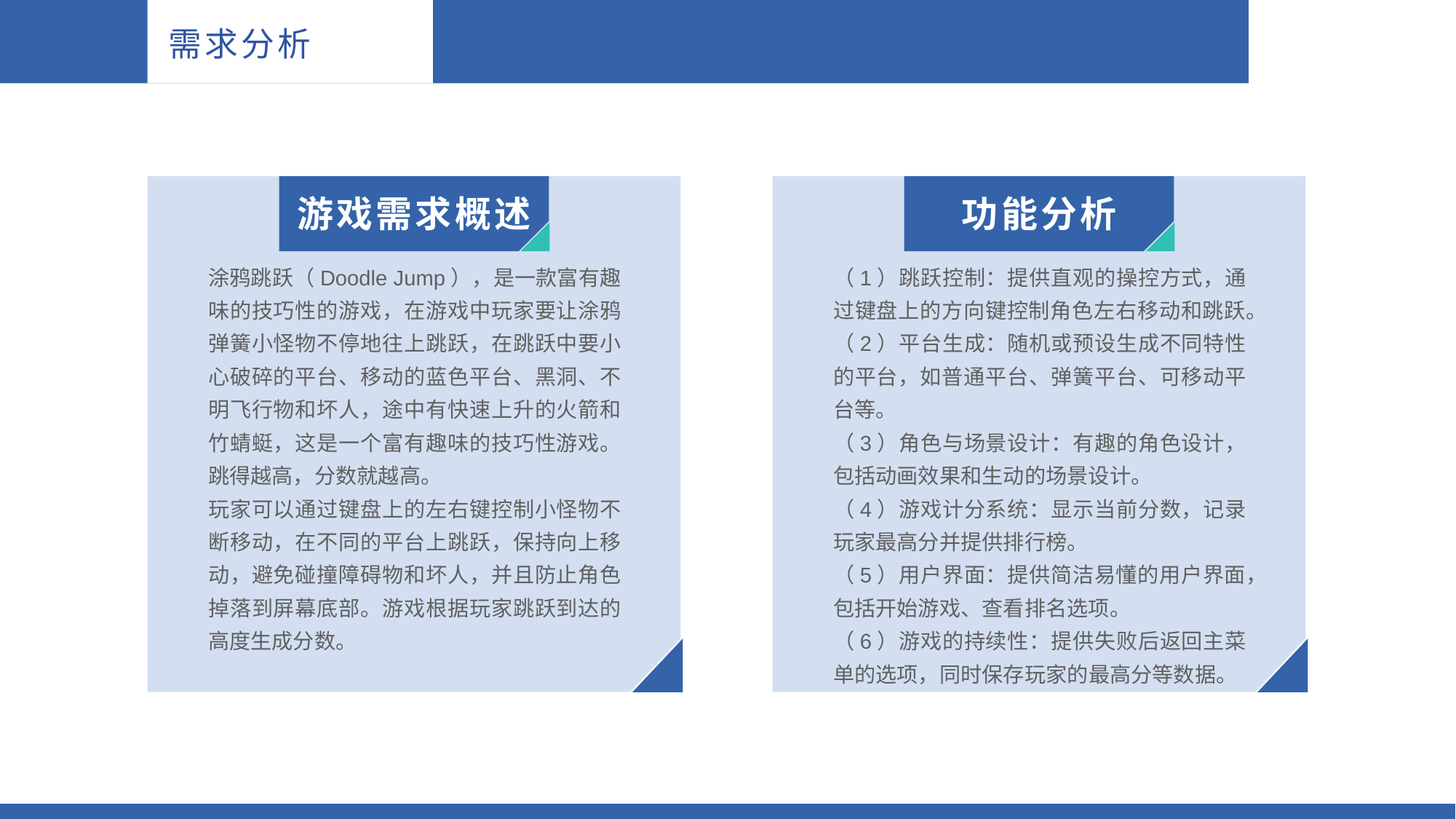

需求分析

游戏需求概述
涂鸦跳跃（Doodle Jump），是一款富有趣味的技巧性的游戏，在游戏中玩家要让涂鸦弹簧小怪物不停地往上跳跃，在跳跃中要小心破碎的平台、移动的蓝色平台、黑洞、不明飞行物和坏人，途中有快速上升的火箭和竹蜻蜓，这是一个富有趣味的技巧性游戏。跳得越高，分数就越高。
玩家可以通过键盘上的左右键控制小怪物不断移动，在不同的平台上跳跃，保持向上移动，避免碰撞障碍物和坏人，并且防止角色掉落到屏幕底部。游戏根据玩家跳跃到达的高度生成分数。

功能分析
（1）跳跃控制：提供直观的操控方式，通过键盘上的方向键控制角色左右移动和跳跃。
（2）平台生成：随机或预设生成不同特性的平台，如普通平台、弹簧平台、可移动平台等。
（3）角色与场景设计：有趣的角色设计，包括动画效果和生动的场景设计。
（4）游戏计分系统：显示当前分数，记录玩家最高分并提供排行榜。
（5）用户界面：提供简洁易懂的用户界面，包括开始游戏、查看排名选项。
（6）游戏的持续性：提供失败后返回主菜单的选项，同时保存玩家的最高分等数据。